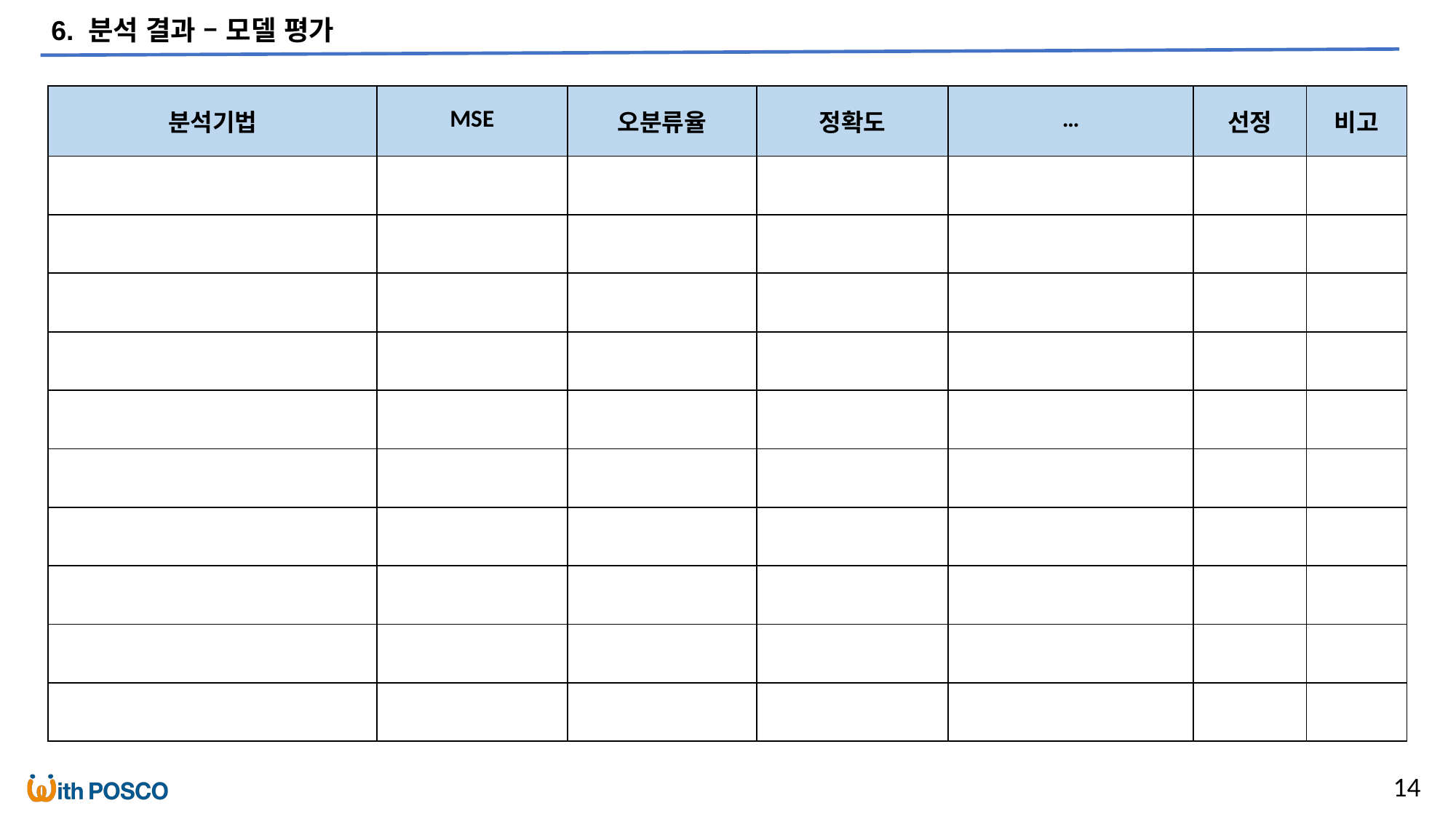

6. 분석 결과 – 모델 평가

| 분석기법 | MSE | 오분류율 | 정확도 | … | 선정 | 비고 |
| --- | --- | --- | --- | --- | --- | --- |
|  |  |  |  |  |  |  |
|  |  |  |  |  |  |  |
|  |  |  |  |  |  |  |
|  |  |  |  |  |  |  |
|  |  |  |  |  |  |  |
|  |  |  |  |  |  |  |
|  |  |  |  |  |  |  |
|  |  |  |  |  |  |  |
|  |  |  |  |  |  |  |
|  |  |  |  |  |  |  |
14